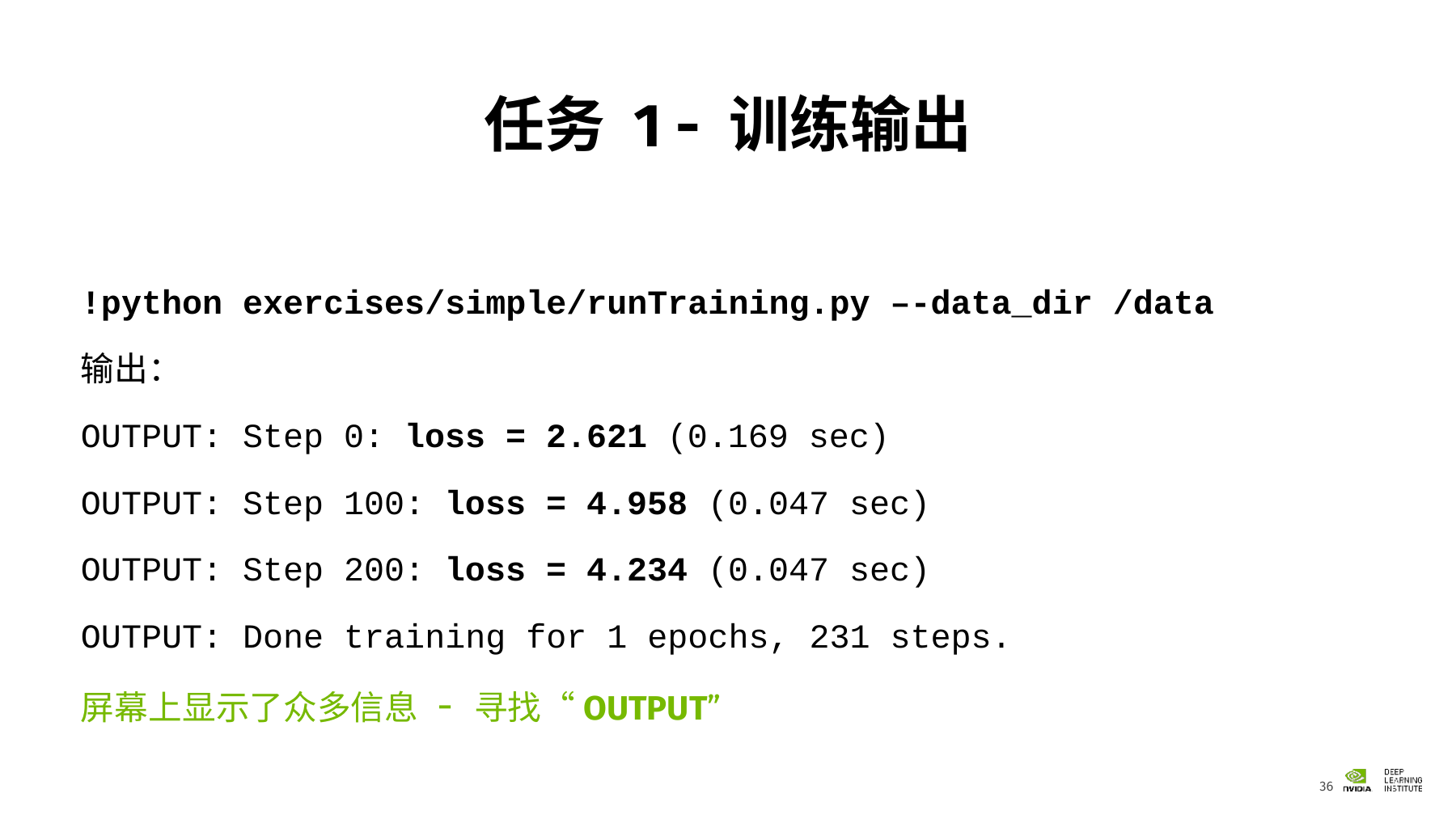

# 任务 1 - 训练输出

!python exercises/simple/runTraining.py –-data_dir /data
输出：
OUTPUT: Step 0: loss = 2.621 (0.169 sec)
OUTPUT: Step 100: loss = 4.958 (0.047 sec)
OUTPUT: Step 200: loss = 4.234 (0.047 sec)
OUTPUT: Done training for 1 epochs, 231 steps.
屏幕上显示了众多信息 - 寻找“OUTPUT”